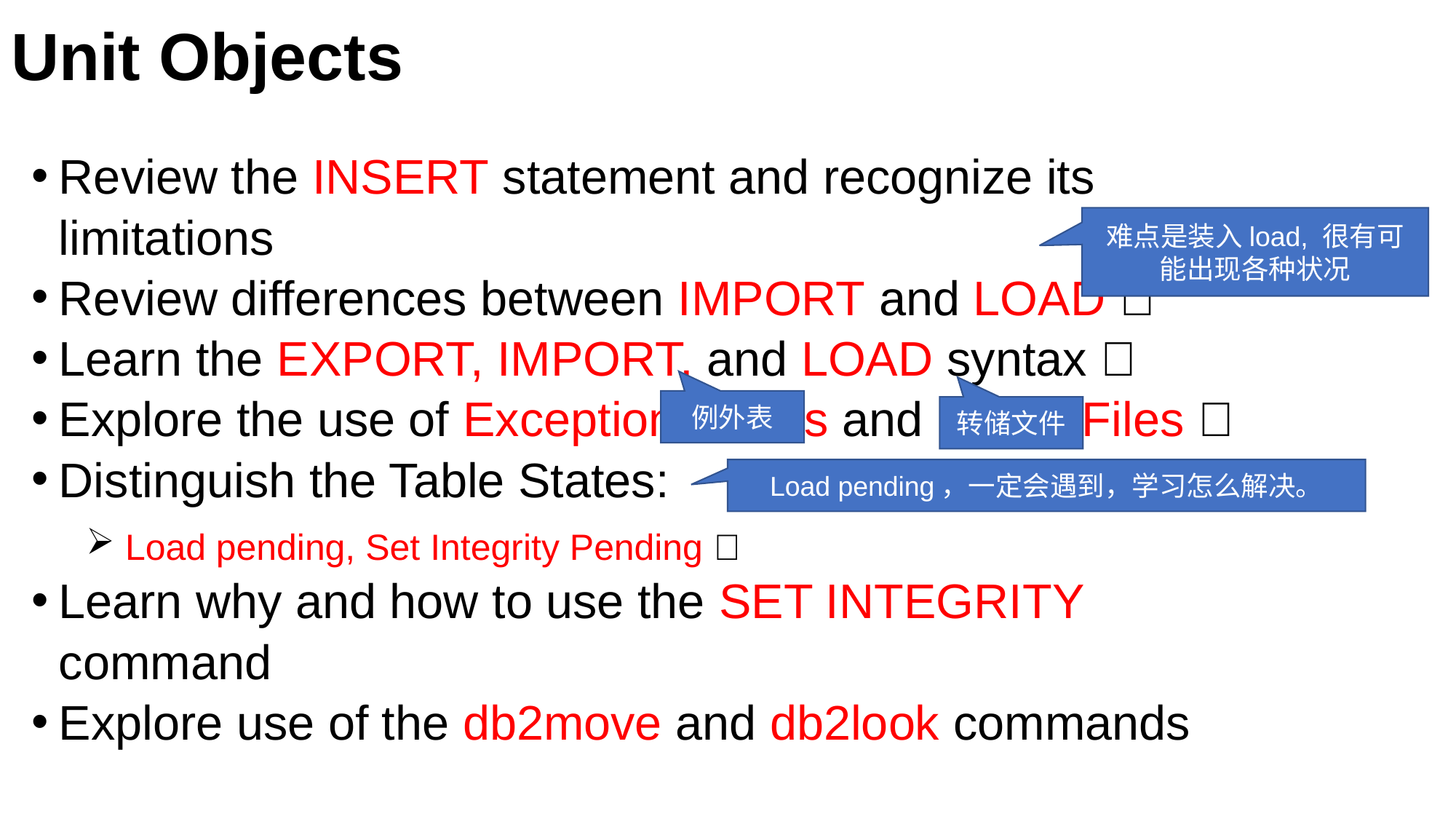

# Unit Objects
Review the INSERT statement and recognize its limitations
Review differences between IMPORT and LOAD 􀂃
Learn the EXPORT, IMPORT, and LOAD syntax 􀂃
Explore the use of Exception Tables and Dump-Files 􀂃
Distinguish the Table States:
 Load pending, Set Integrity Pending 􀂃
Learn why and how to use the SET INTEGRITY command
Explore use of the db2move and db2look commands
难点是装入load, 很有可能出现各种状况
例外表
转储文件

Load pending，一定会遇到，学习怎么解决。